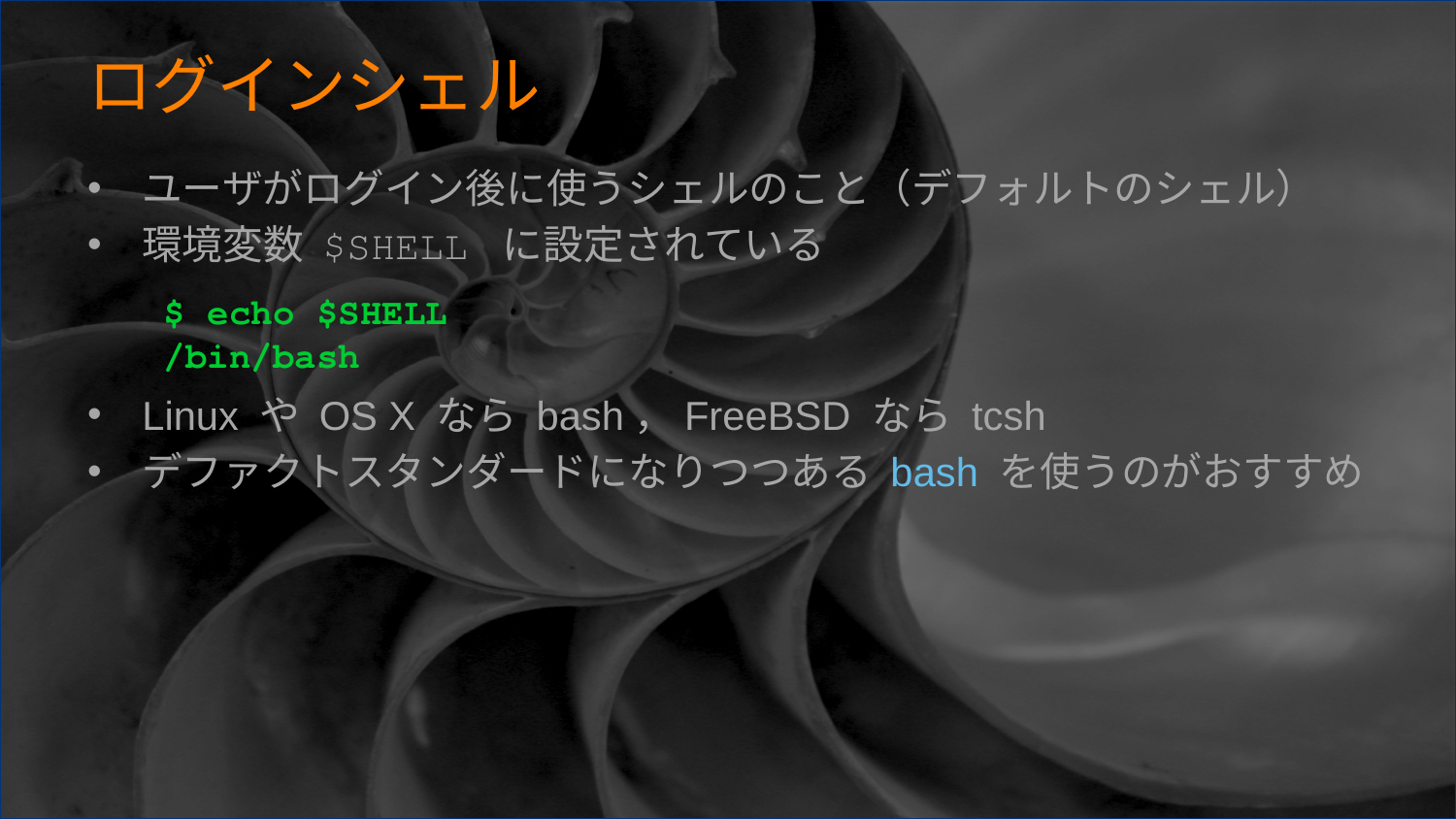

# ログインシェル
ユーザがログイン後に使うシェルのこと（デフォルトのシェル）
環境変数 $SHELL に設定されている

Linux や OS X なら bash，FreeBSD なら tcsh
デファクトスタンダードになりつつある bash を使うのがおすすめ
$ echo $SHELL
/bin/bash